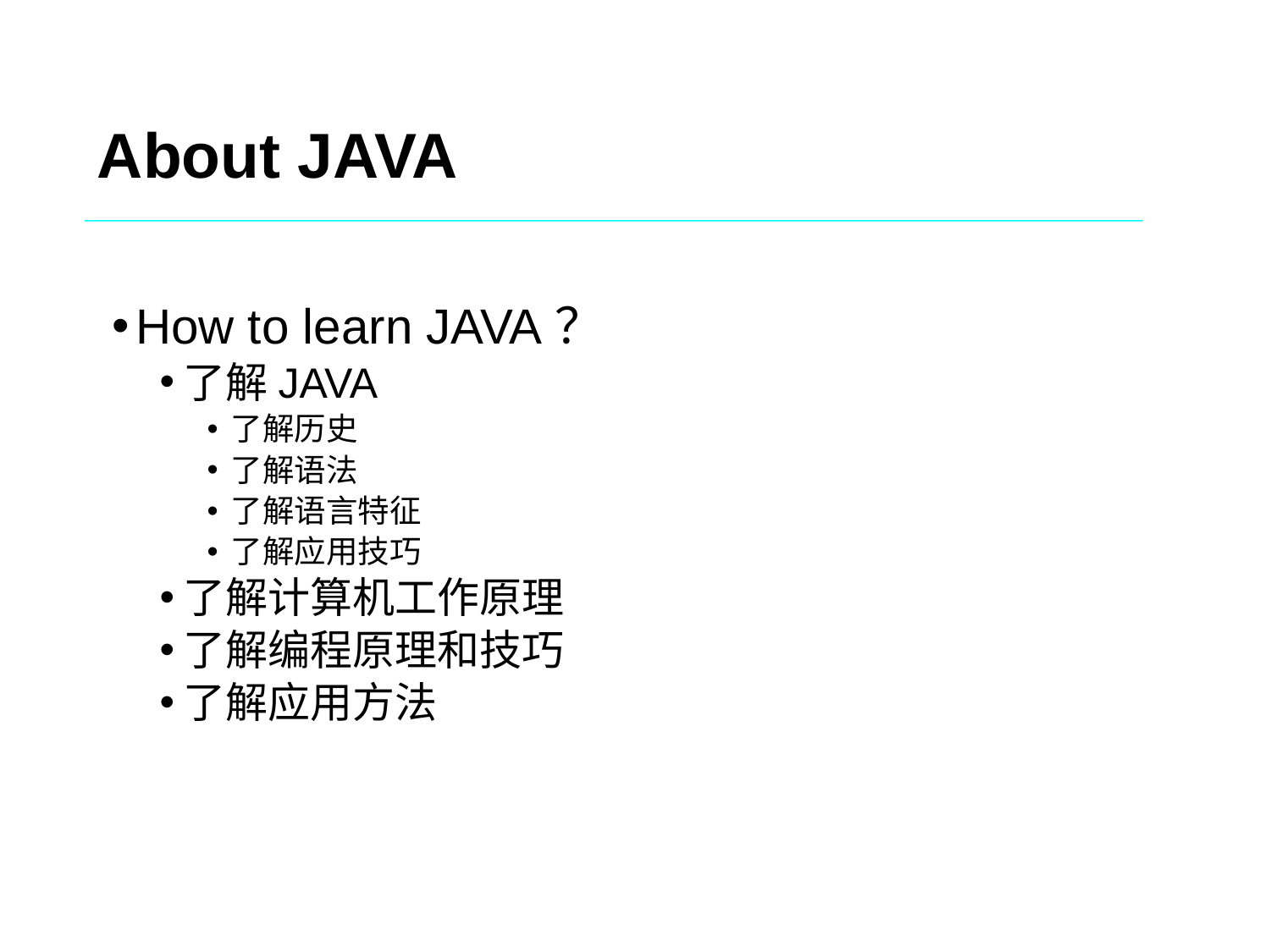

# About JAVA

How to learn JAVA？
了解JAVA
了解历史
了解语法
了解语言特征
了解应用技巧
了解计算机工作原理
了解编程原理和技巧
了解应用方法